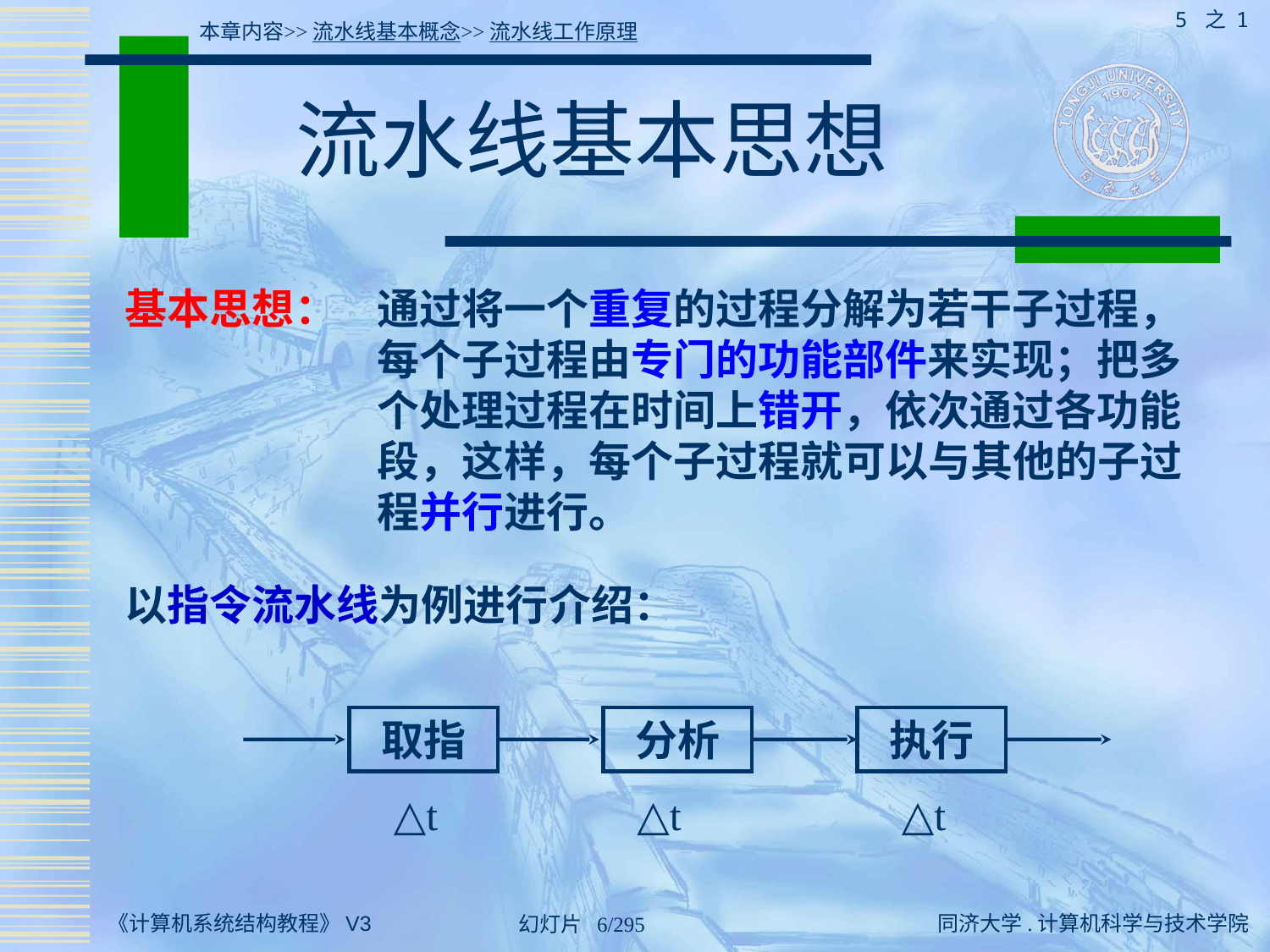

5 之 1
本章内容>>流水线基本概念>>流水线工作原理
# 流水线基本思想
基本思想：

以指令流水线为例进行介绍：
通过将一个重复的过程分解为若干子过程，每个子过程由专门的功能部件来实现；把多个处理过程在时间上错开，依次通过各功能段，这样，每个子过程就可以与其他的子过程并行进行。
取指
分析
执行

△t
△t
△t